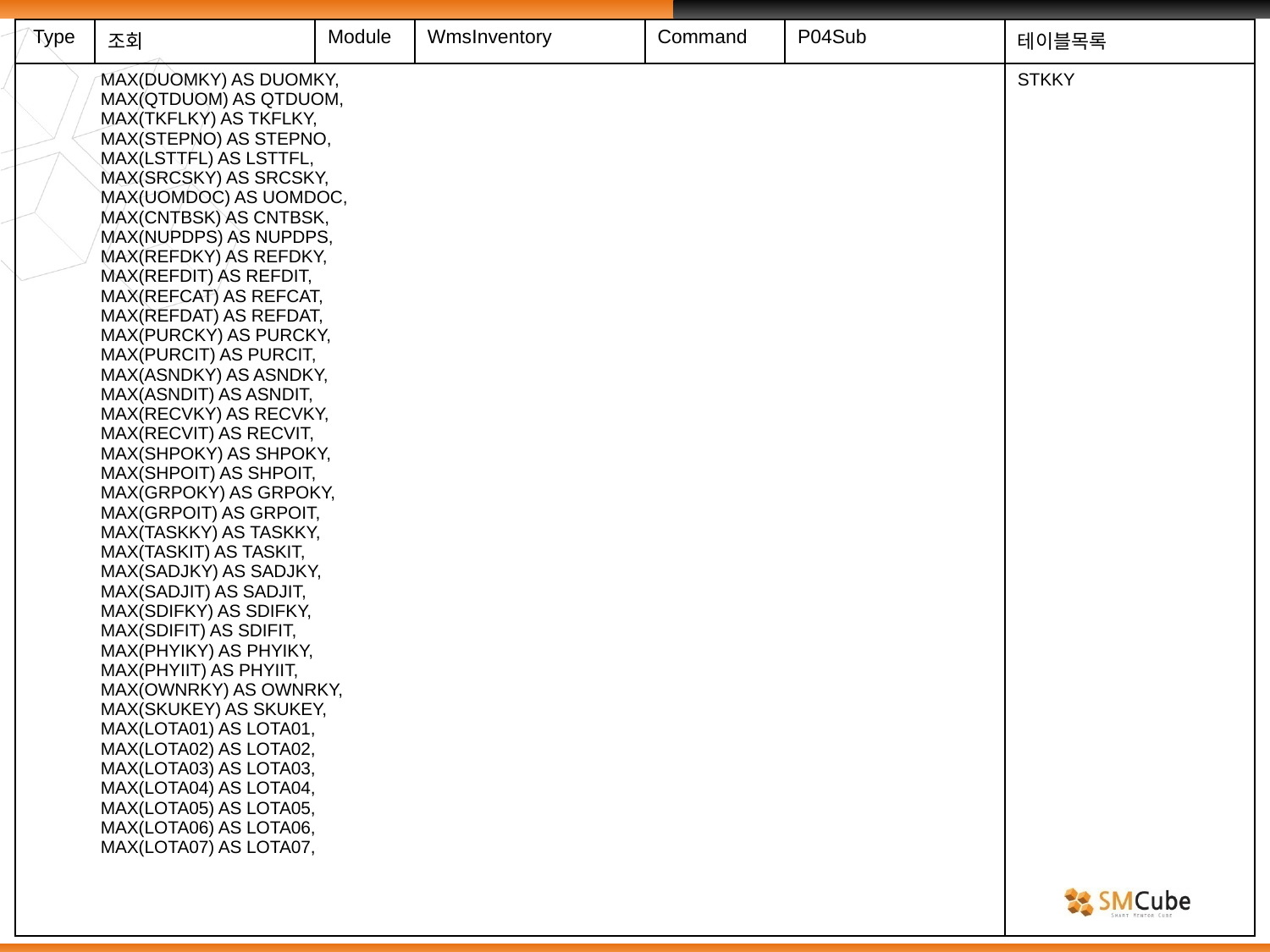

| Type | 조회 | Module | WmsInventory | Command | P04Sub | 테이블목록 |
| --- | --- | --- | --- | --- | --- | --- |
| MAX(DUOMKY) AS DUOMKY, MAX(QTDUOM) AS QTDUOM, MAX(TKFLKY) AS TKFLKY, MAX(STEPNO) AS STEPNO, MAX(LSTTFL) AS LSTTFL, MAX(SRCSKY) AS SRCSKY, MAX(UOMDOC) AS UOMDOC, MAX(CNTBSK) AS CNTBSK, MAX(NUPDPS) AS NUPDPS, MAX(REFDKY) AS REFDKY, MAX(REFDIT) AS REFDIT, MAX(REFCAT) AS REFCAT, MAX(REFDAT) AS REFDAT, MAX(PURCKY) AS PURCKY, MAX(PURCIT) AS PURCIT, MAX(ASNDKY) AS ASNDKY, MAX(ASNDIT) AS ASNDIT, MAX(RECVKY) AS RECVKY, MAX(RECVIT) AS RECVIT, MAX(SHPOKY) AS SHPOKY, MAX(SHPOIT) AS SHPOIT, MAX(GRPOKY) AS GRPOKY, MAX(GRPOIT) AS GRPOIT, MAX(TASKKY) AS TASKKY, MAX(TASKIT) AS TASKIT, MAX(SADJKY) AS SADJKY, MAX(SADJIT) AS SADJIT, MAX(SDIFKY) AS SDIFKY, MAX(SDIFIT) AS SDIFIT, MAX(PHYIKY) AS PHYIKY, MAX(PHYIIT) AS PHYIIT, MAX(OWNRKY) AS OWNRKY, MAX(SKUKEY) AS SKUKEY, MAX(LOTA01) AS LOTA01, MAX(LOTA02) AS LOTA02, MAX(LOTA03) AS LOTA03, MAX(LOTA04) AS LOTA04, MAX(LOTA05) AS LOTA05, MAX(LOTA06) AS LOTA06, MAX(LOTA07) AS LOTA07, |  |  |  |  |  | STKKY |